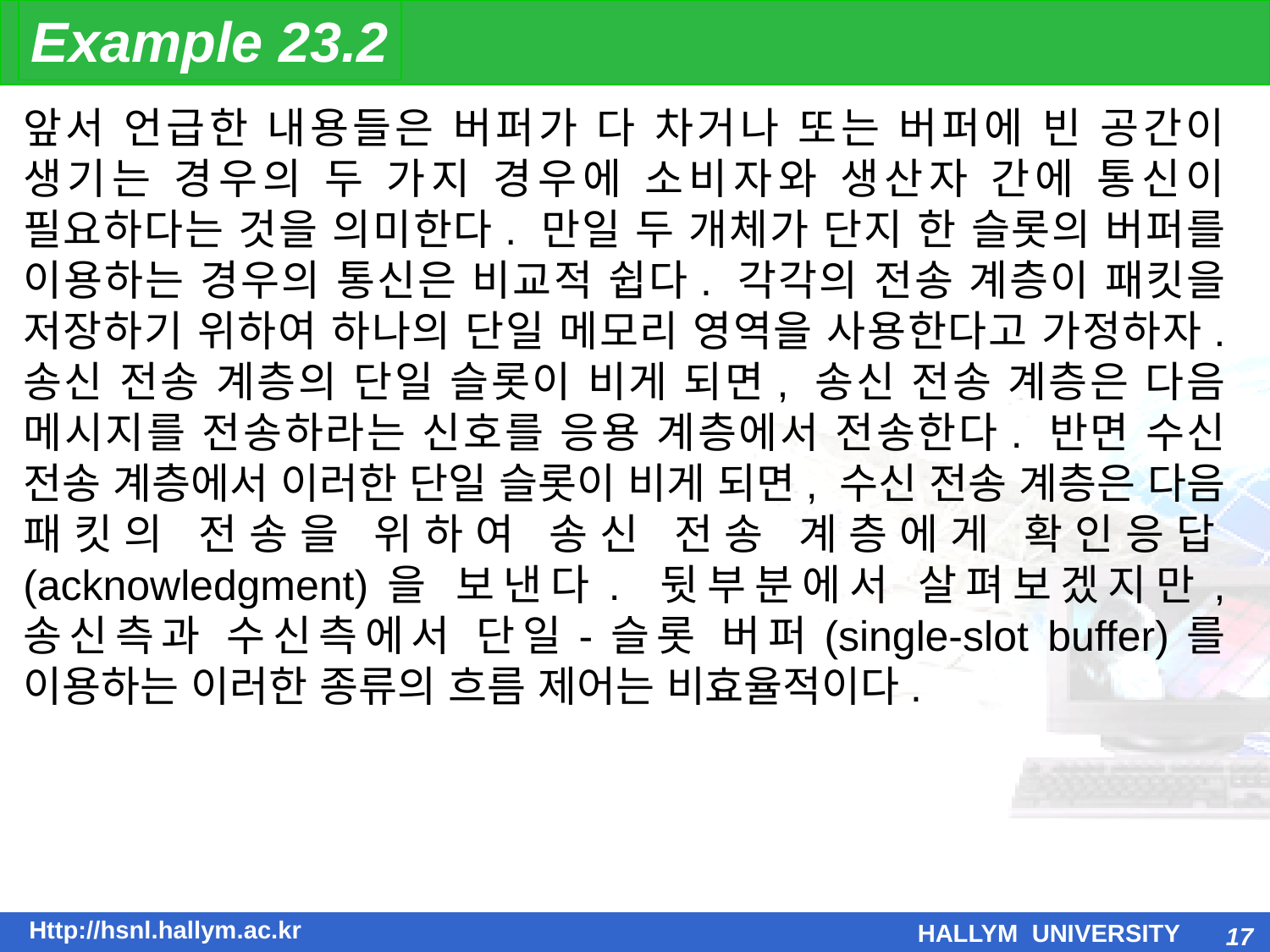

Example 23.2
앞서 언급한 내용들은 버퍼가 다 차거나 또는 버퍼에 빈 공간이 생기는 경우의 두 가지 경우에 소비자와 생산자 간에 통신이 필요하다는 것을 의미한다. 만일 두 개체가 단지 한 슬롯의 버퍼를 이용하는 경우의 통신은 비교적 쉽다. 각각의 전송 계층이 패킷을 저장하기 위하여 하나의 단일 메모리 영역을 사용한다고 가정하자. 송신 전송 계층의 단일 슬롯이 비게 되면, 송신 전송 계층은 다음 메시지를 전송하라는 신호를 응용 계층에서 전송한다. 반면 수신 전송 계층에서 이러한 단일 슬롯이 비게 되면, 수신 전송 계층은 다음 패킷의 전송을 위하여 송신 전송 계층에게 확인응답(acknowledgment)을 보낸다. 뒷부분에서 살펴보겠지만, 송신측과 수신측에서 단일-슬롯 버퍼(single-slot buffer)를 이용하는 이러한 종류의 흐름 제어는 비효율적이다.
17